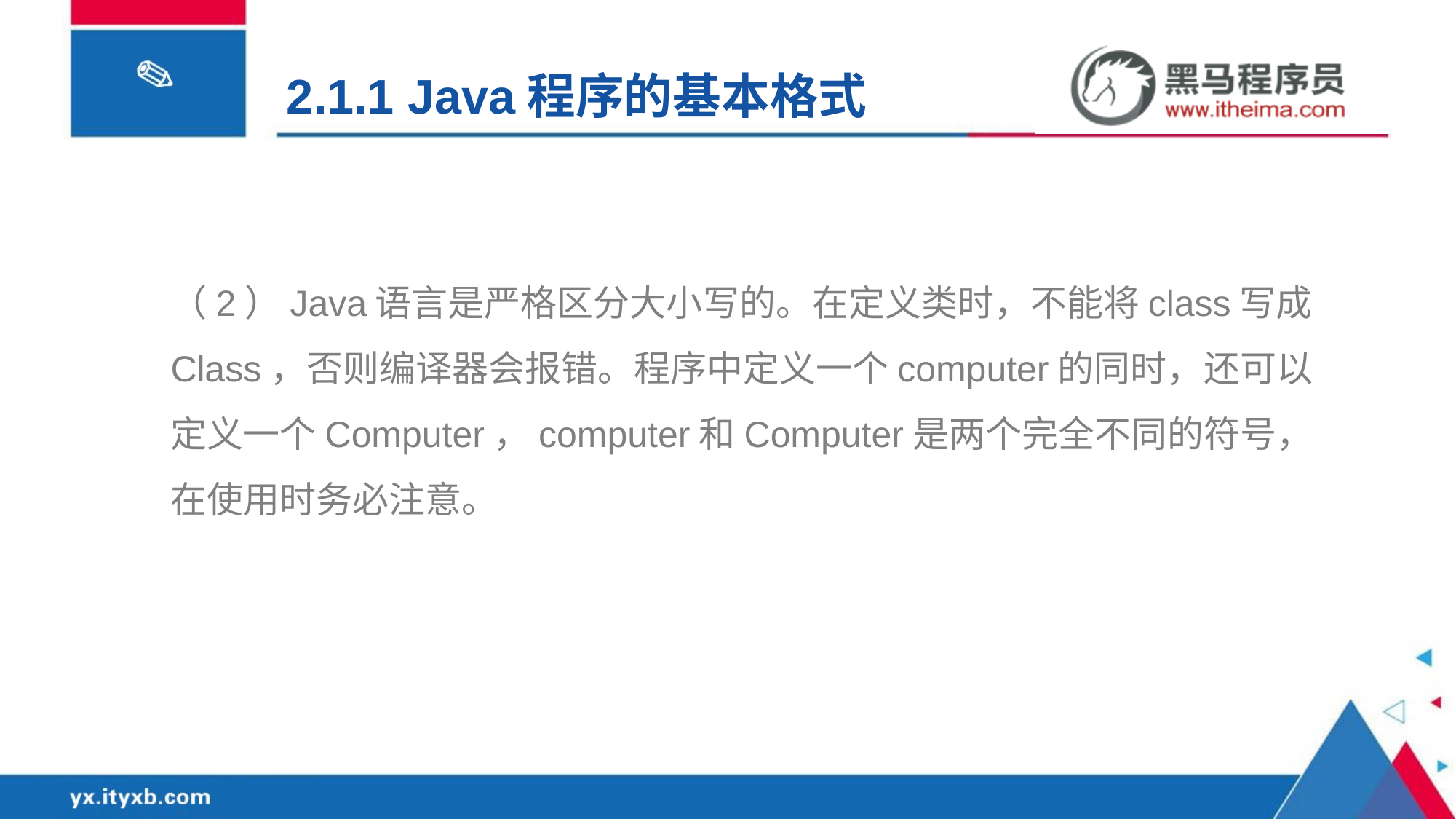

2.1.1 Java程序的基本格式
（2）Java语言是严格区分大小写的。在定义类时，不能将class写成Class，否则编译器会报错。程序中定义一个computer的同时，还可以定义一个Computer，computer和Computer是两个完全不同的符号，在使用时务必注意。